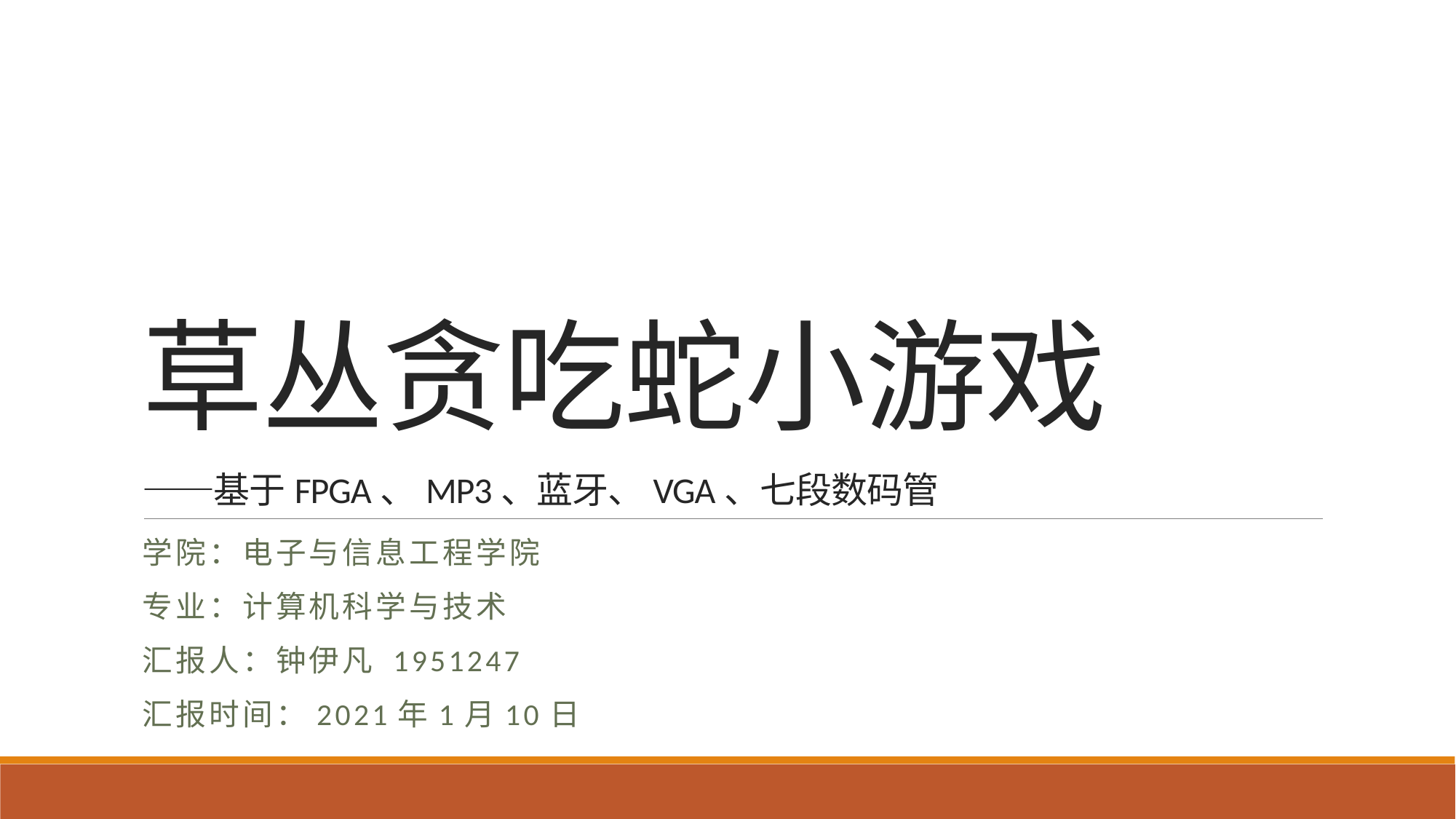

# 草丛贪吃蛇小游戏 ——基于FPGA、MP3、蓝牙、VGA、七段数码管
学院：电子与信息工程学院
专业：计算机科学与技术
汇报人：钟伊凡 1951247
汇报时间：2021年1月10日